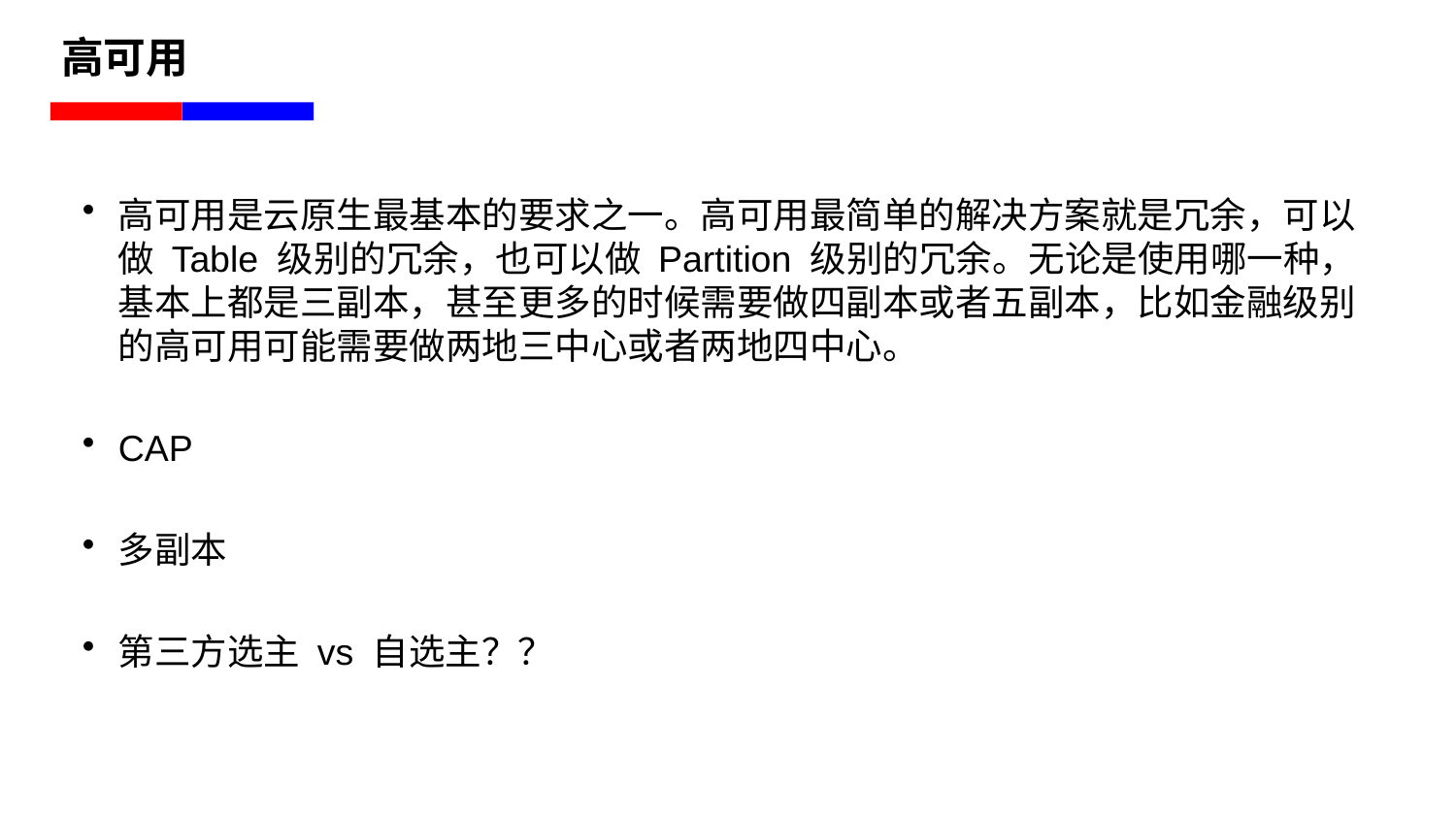

# 高可用
高可用是云原生最基本的要求之一。高可用最简单的解决方案就是冗余，可以做 Table 级别的冗余，也可以做 Partition 级别的冗余。无论是使用哪一种，基本上都是三副本，甚至更多的时候需要做四副本或者五副本，比如金融级别的高可用可能需要做两地三中心或者两地四中心。

CAP

多副本

第三方选主 vs 自选主？？